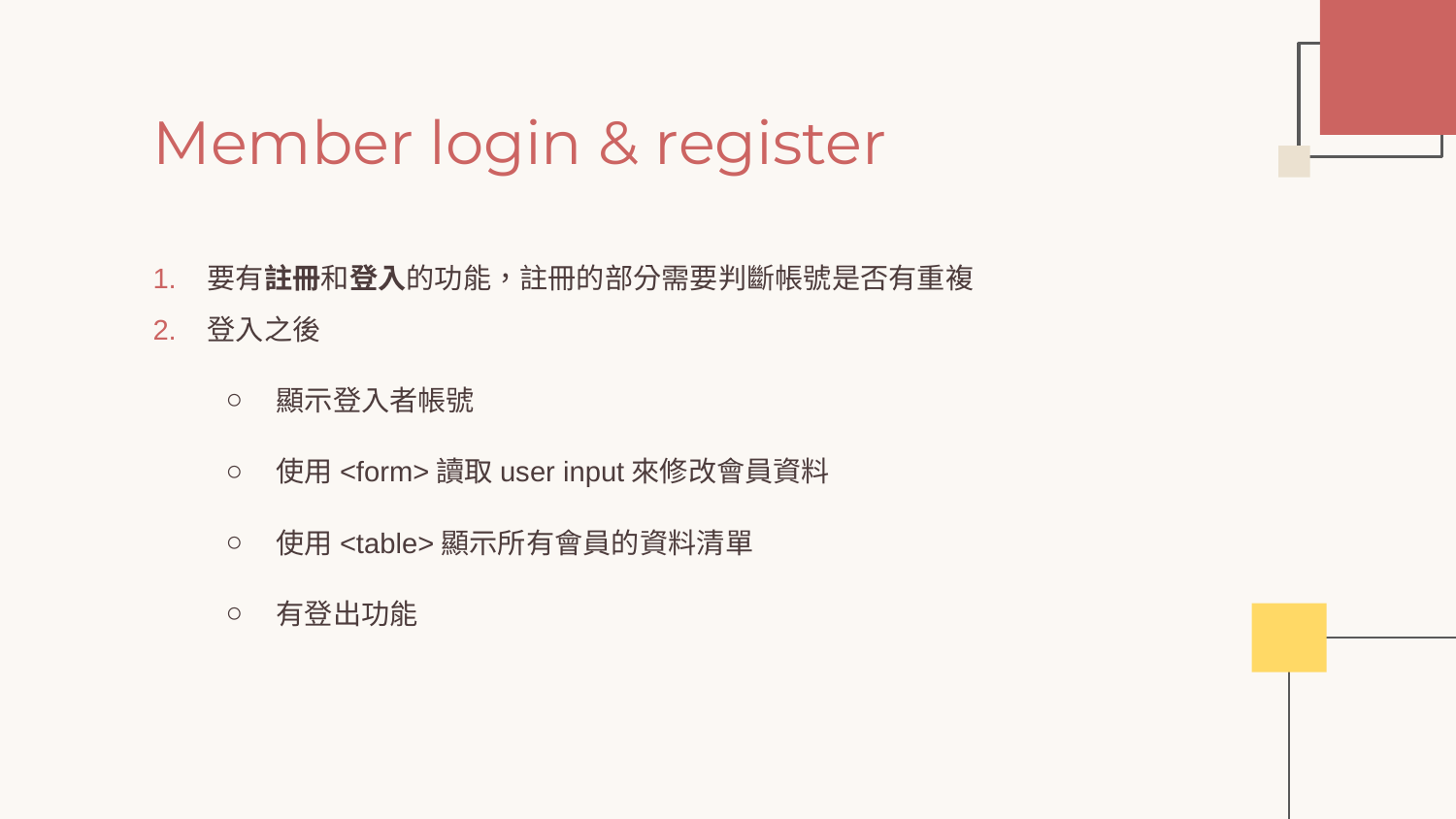

# Member login & register
要有註冊和登入的功能，註冊的部分需要判斷帳號是否有重複
登入之後
顯示登入者帳號
使用<form>讀取user input來修改會員資料
使用<table>顯示所有會員的資料清單
有登出功能